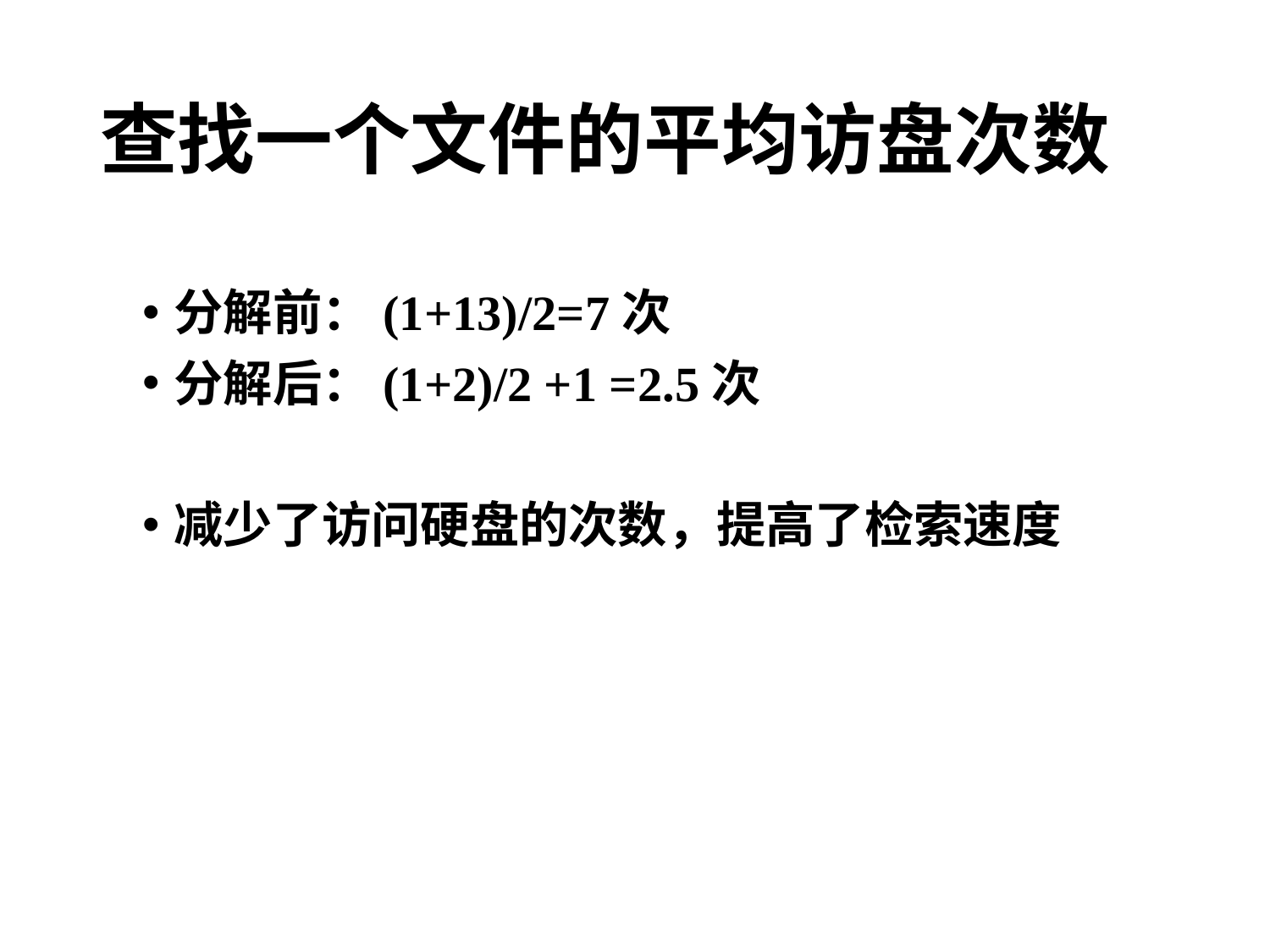

# 查找一个文件的平均访盘次数
分解前：(1+13)/2=7次
分解后：(1+2)/2 +1 =2.5次

减少了访问硬盘的次数，提高了检索速度